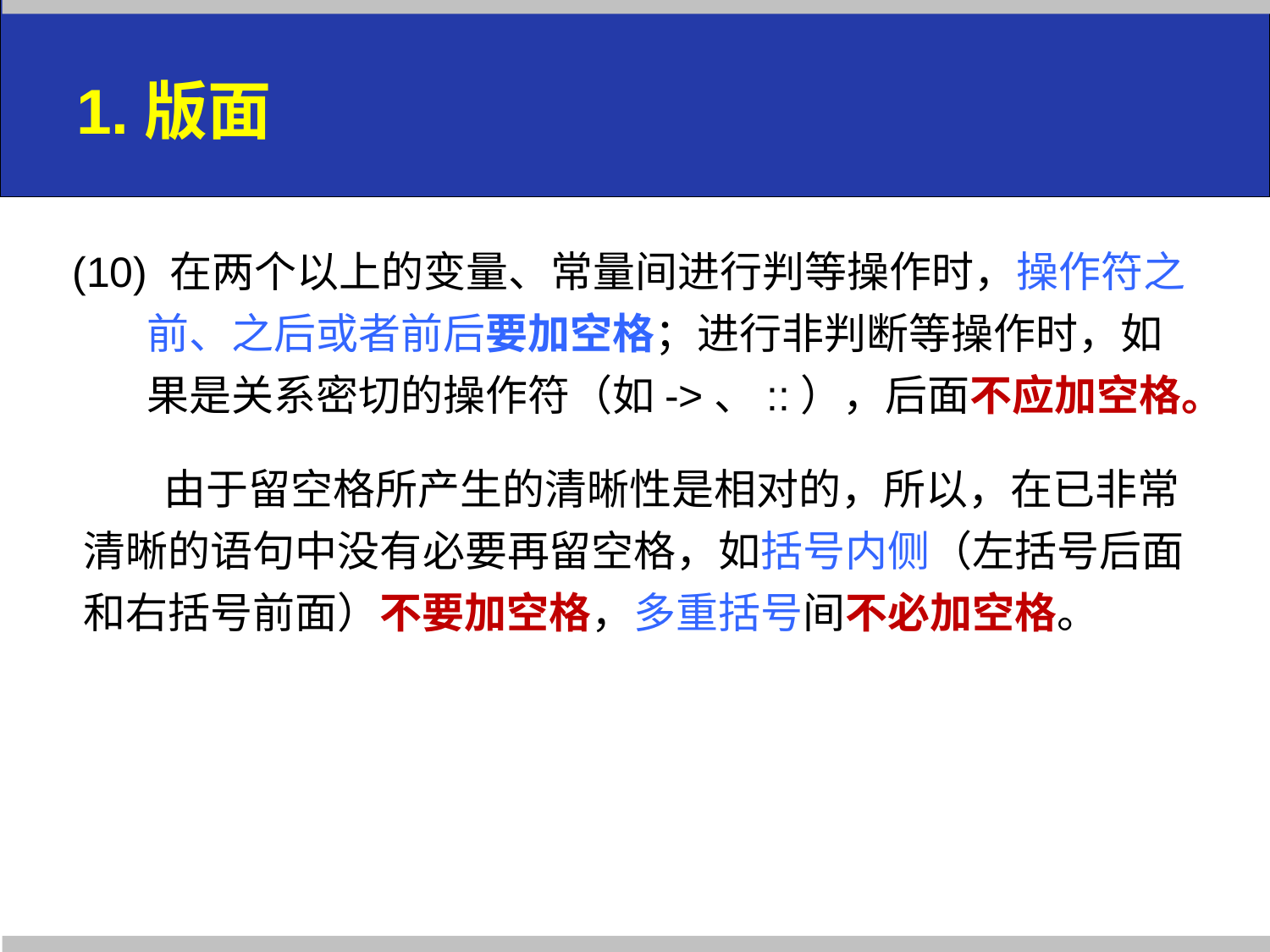

# 1.版面
(10) 在两个以上的变量、常量间进行判等操作时，操作符之前、之后或者前后要加空格；进行非判断等操作时，如果是关系密切的操作符（如->、::），后面不应加空格。
  由于留空格所产生的清晰性是相对的，所以，在已非常清晰的语句中没有必要再留空格，如括号内侧（左括号后面和右括号前面）不要加空格，多重括号间不必加空格。
678